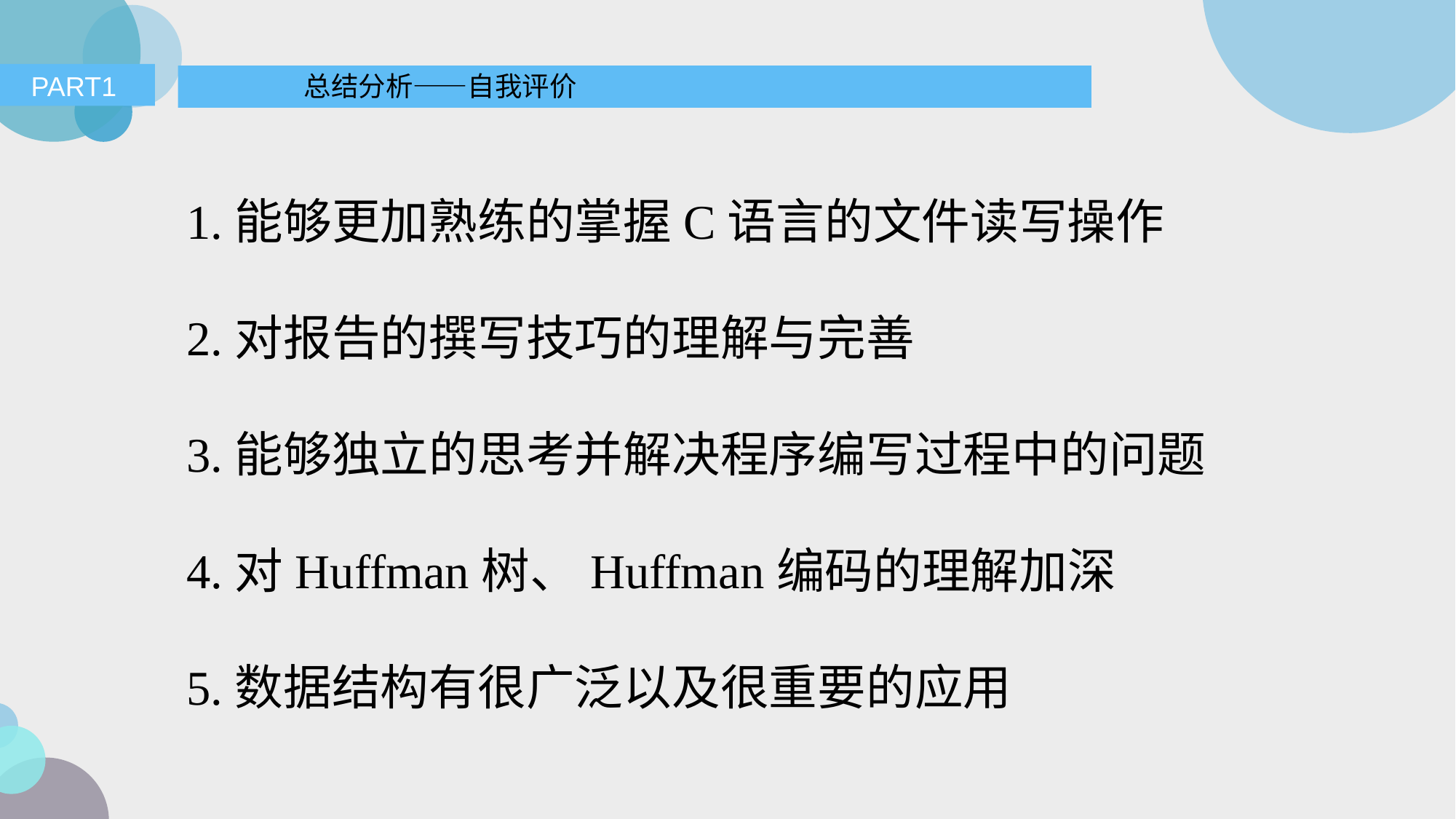

PART1
总结分析——自我评价

1.能够更加熟练的掌握C语言的文件读写操作

2.对报告的撰写技巧的理解与完善

3.能够独立的思考并解决程序编写过程中的问题

4.对Huffman树、Huffman编码的理解加深

5.数据结构有很广泛以及很重要的应用